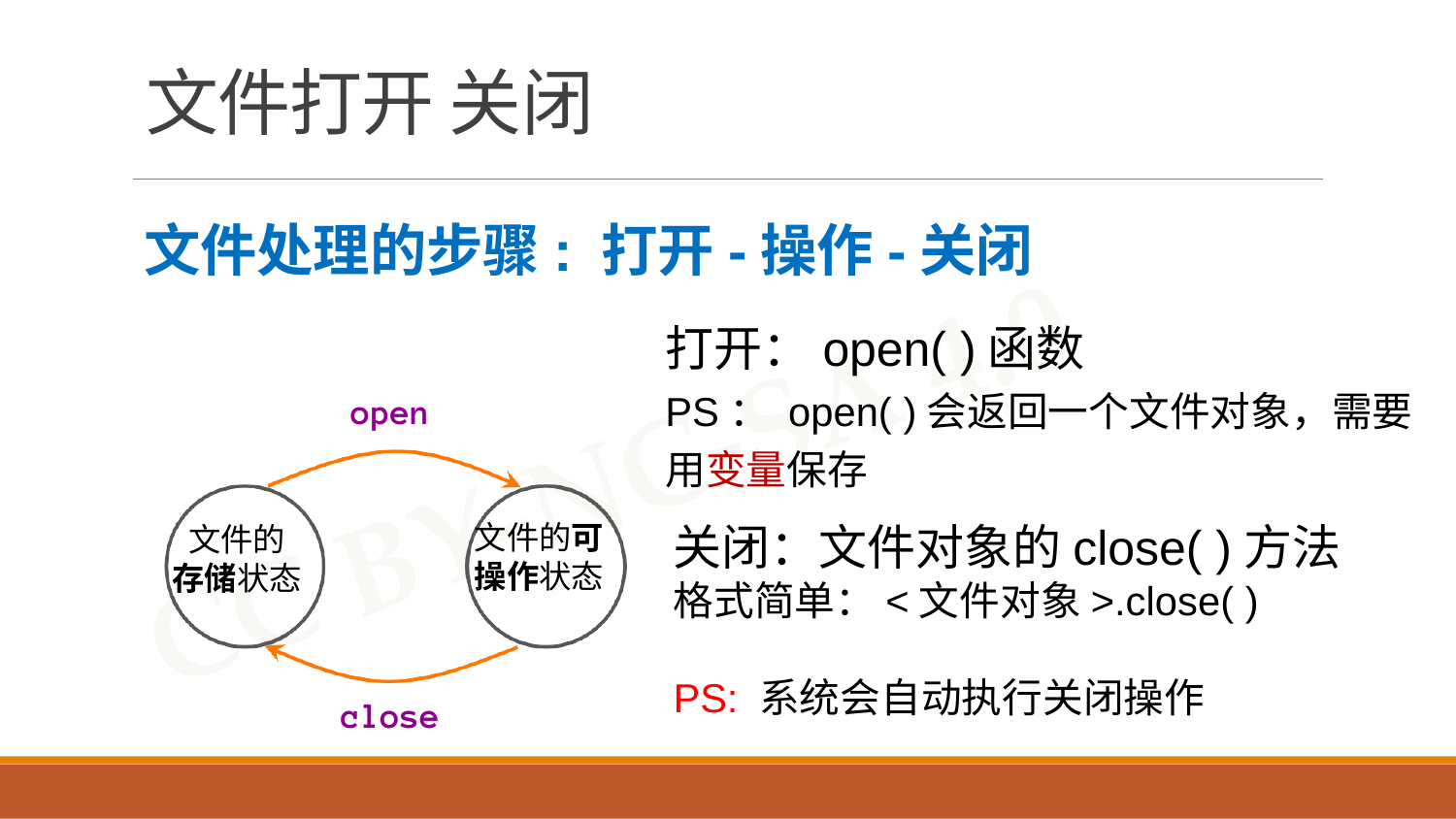

# 文件打开 关闭
文件处理的步骤: 打开-操作-关闭

open
close
打开：open( )函数
PS： open( )会返回一个文件对象，需要用变量保存
关闭：文件对象的close( )方法
格式简单：<文件对象>.close( )

PS: 系统会自动执行关闭操作
文件的可操作状态
文件的
存储状态